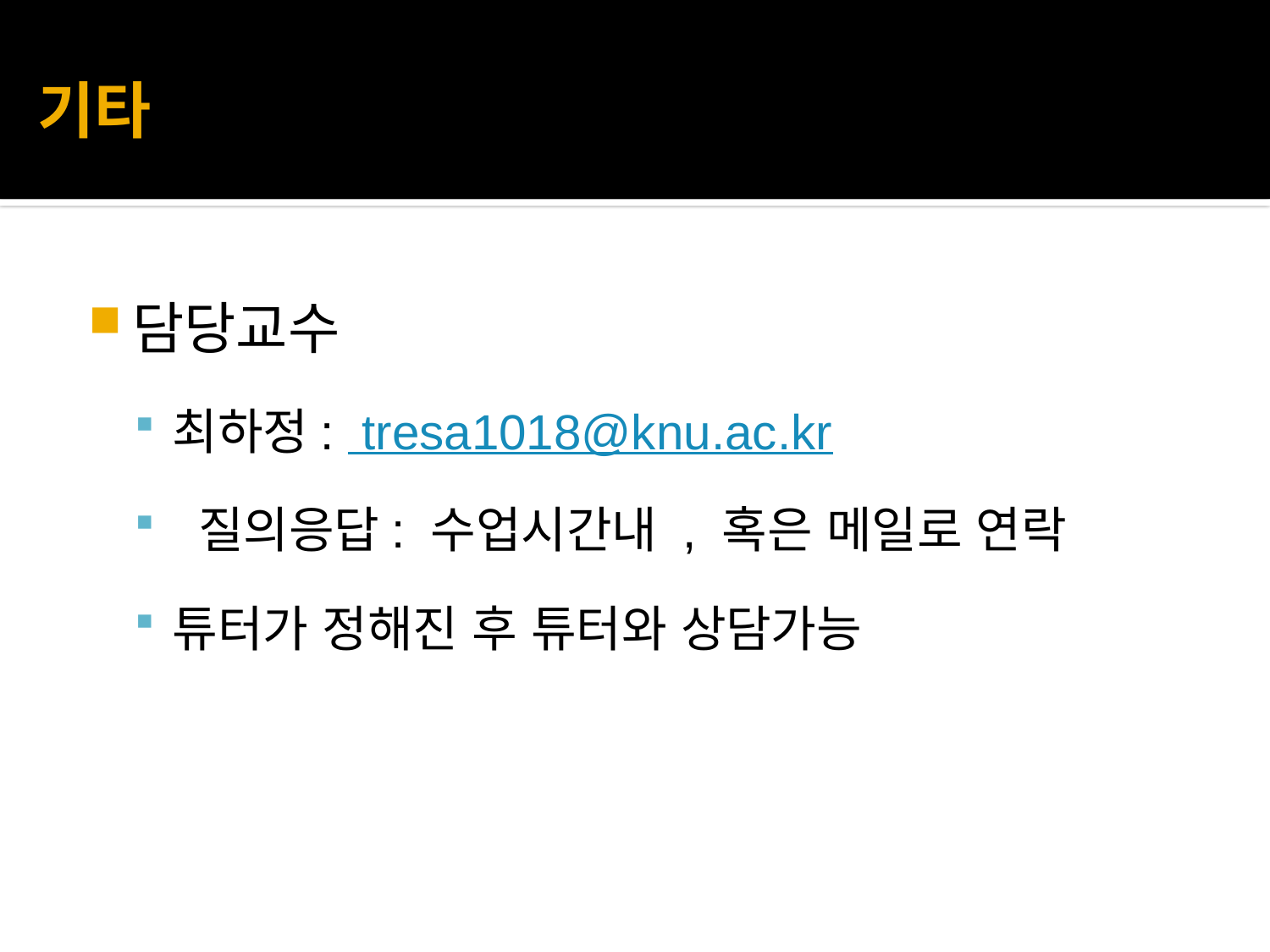

# 기타
담당교수
최하정:  tresa1018@knu.ac.kr
 질의응답: 수업시간내 , 혹은 메일로 연락
튜터가 정해진 후 튜터와 상담가능